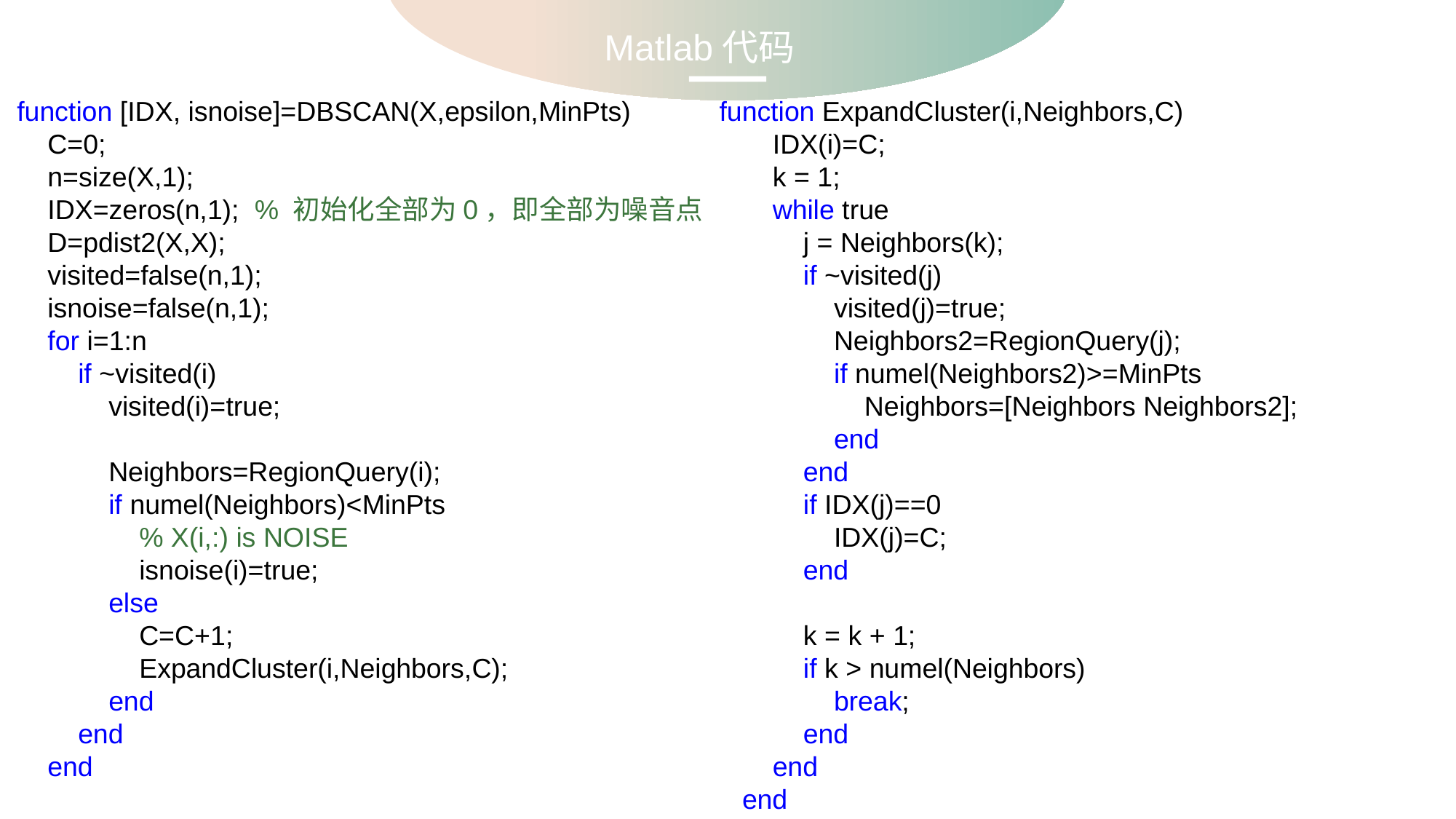

Matlab代码

function [IDX, isnoise]=DBSCAN(X,epsilon,MinPts)
    C=0;
    n=size(X,1);
    IDX=zeros(n,1);  % 初始化全部为0，即全部为噪音点
    D=pdist2(X,X);
    visited=false(n,1);
    isnoise=false(n,1);
    for i=1:n
        if ~visited(i)
            visited(i)=true;

            Neighbors=RegionQuery(i);
            if numel(Neighbors)<MinPts
                % X(i,:) is NOISE
                isnoise(i)=true;
            else
                C=C+1;
                ExpandCluster(i,Neighbors,C);
            end
        end
    end
 function ExpandCluster(i,Neighbors,C)
        IDX(i)=C;
        k = 1;
        while true
            j = Neighbors(k);
            if ~visited(j)
                visited(j)=true;
                Neighbors2=RegionQuery(j);
                if numel(Neighbors2)>=MinPts
                    Neighbors=[Neighbors Neighbors2];
                end
            end
            if IDX(j)==0
                IDX(j)=C;
            end

            k = k + 1;
            if k > numel(Neighbors)
                break;
            end
        end
    end
    function Neighbors=RegionQuery(i)
        Neighbors=find(D(i,:)<=epsilon);
    end

end